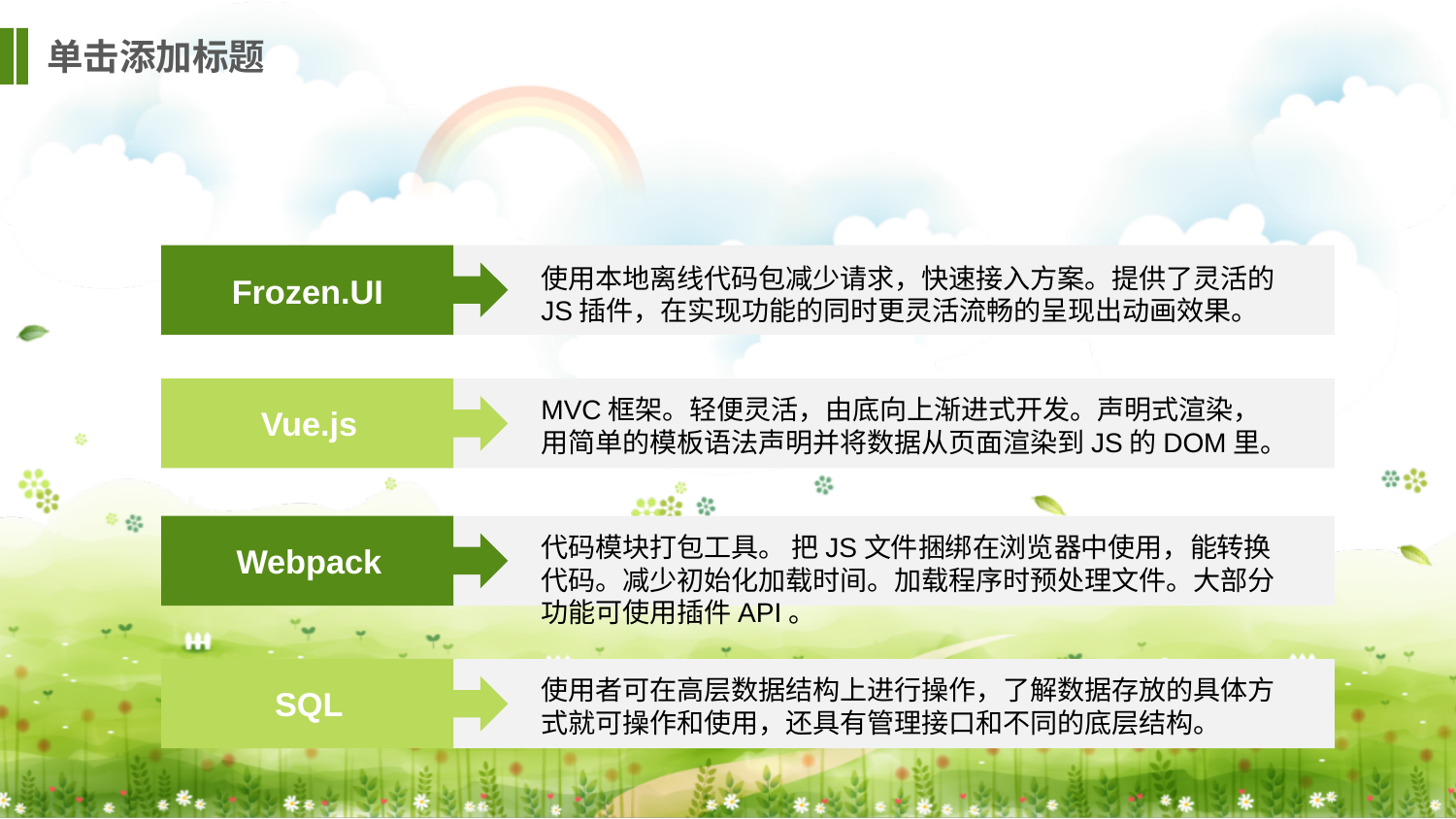

单击添加标题

使用本地离线代码包减少请求，快速接入方案。提供了灵活的JS插件，在实现功能的同时更灵活流畅的呈现出动画效果。

Frozen.UI

MVC框架。轻便灵活，由底向上渐进式开发。声明式渲染，用简单的模板语法声明并将数据从页面渲染到JS的DOM里。
Vue.js

代码模块打包工具。 把JS文件捆绑在浏览器中使用，能转换代码。减少初始化加载时间。加载程序时预处理文件。大部分功能可使用插件API。
Webpack

使用者可在高层数据结构上进行操作，了解数据存放的具体方式就可操作和使用，还具有管理接口和不同的底层结构。
SQL